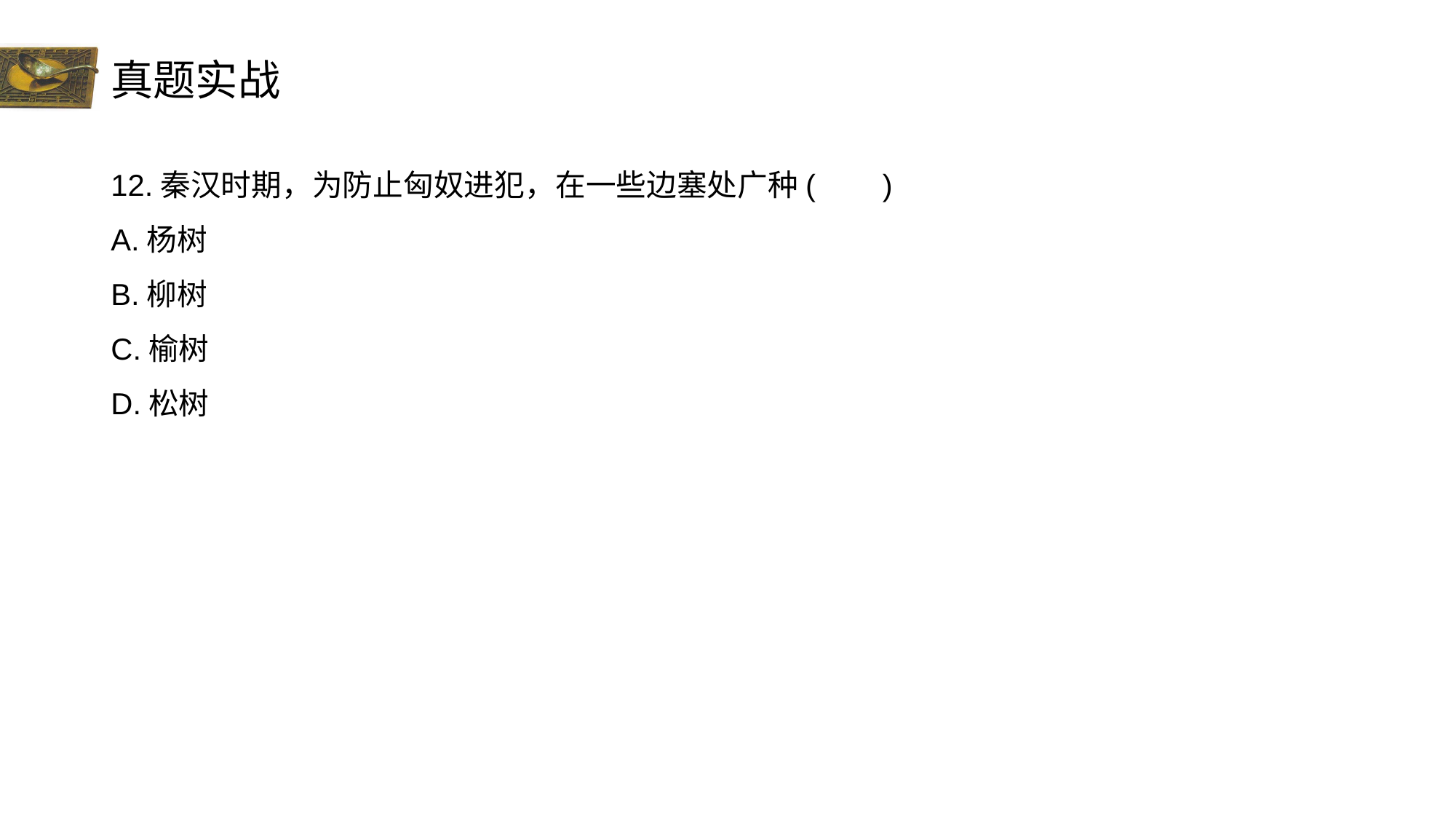

# 真题实战
12.秦汉时期，为防止匈奴进犯，在一些边塞处广种(        )
A.杨树
B.柳树
C.榆树
D.松树

62